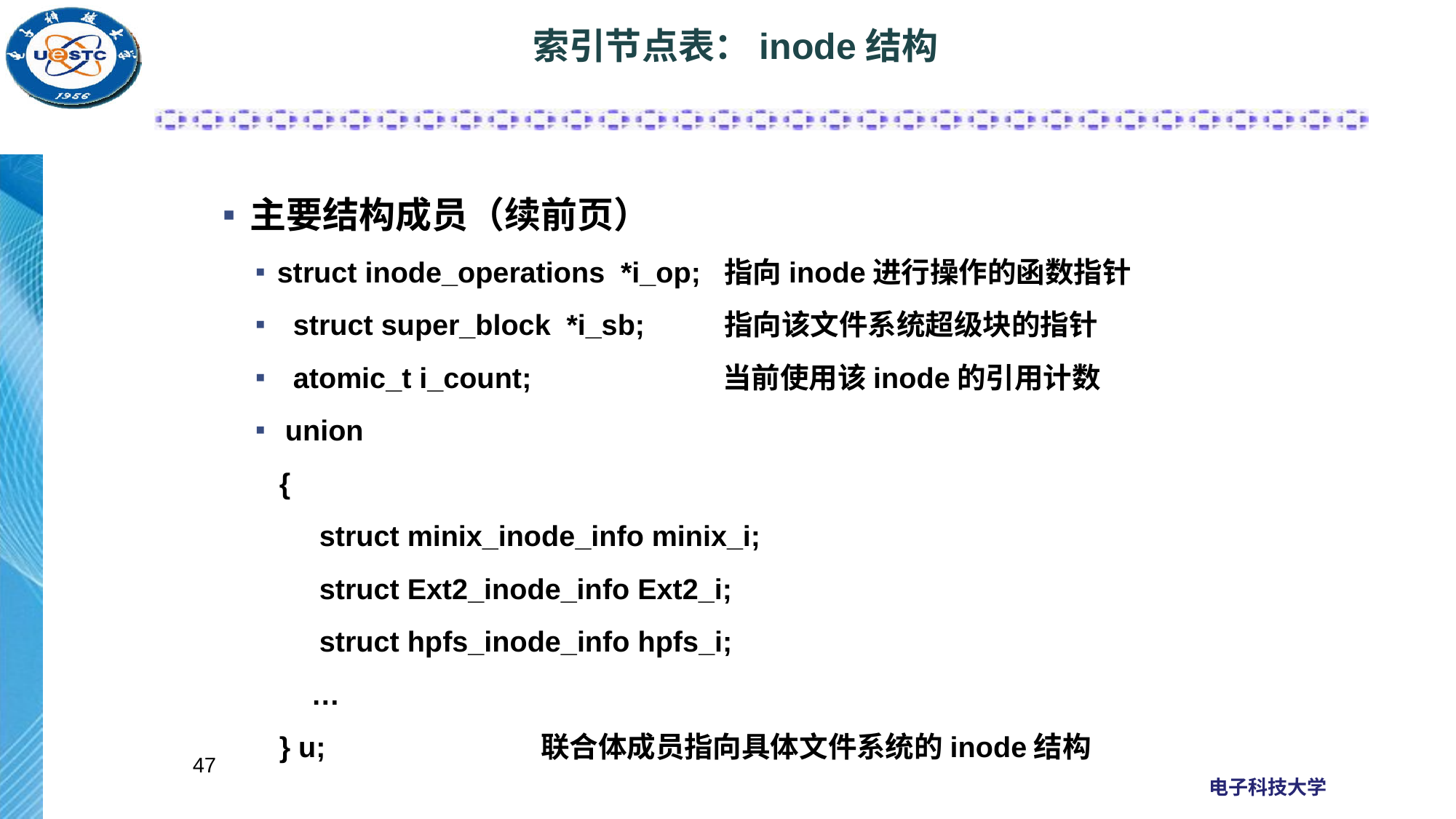

# 索引节点表：inode结构
主要结构成员（续前页）
struct inode_operations  *i_op;  指向inode进行操作的函数指针
  struct super_block  *i_sb;         指向该文件系统超级块的指针
  atomic_t i_count;                       当前使用该inode的引用计数
 union
   {
        struct minix_inode_info minix_i;
        struct Ext2_inode_info Ext2_i;
        struct hpfs_inode_info hpfs_i;
       …
   } u;                          联合体成员指向具体文件系统的inode结构
47